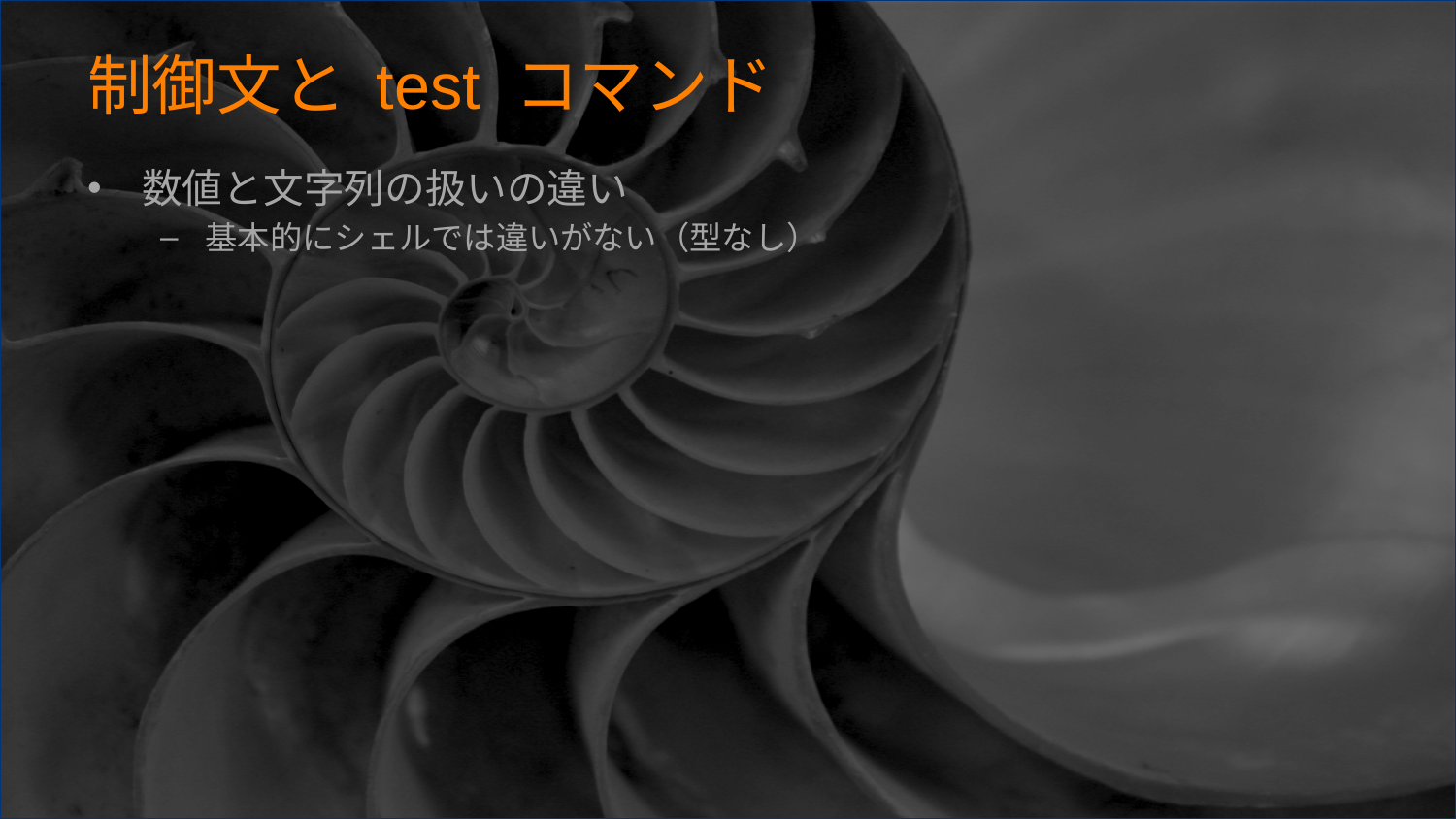

# 制御文と test コマンド
数値と文字列の扱いの違い
基本的にシェルでは違いがない（型なし）